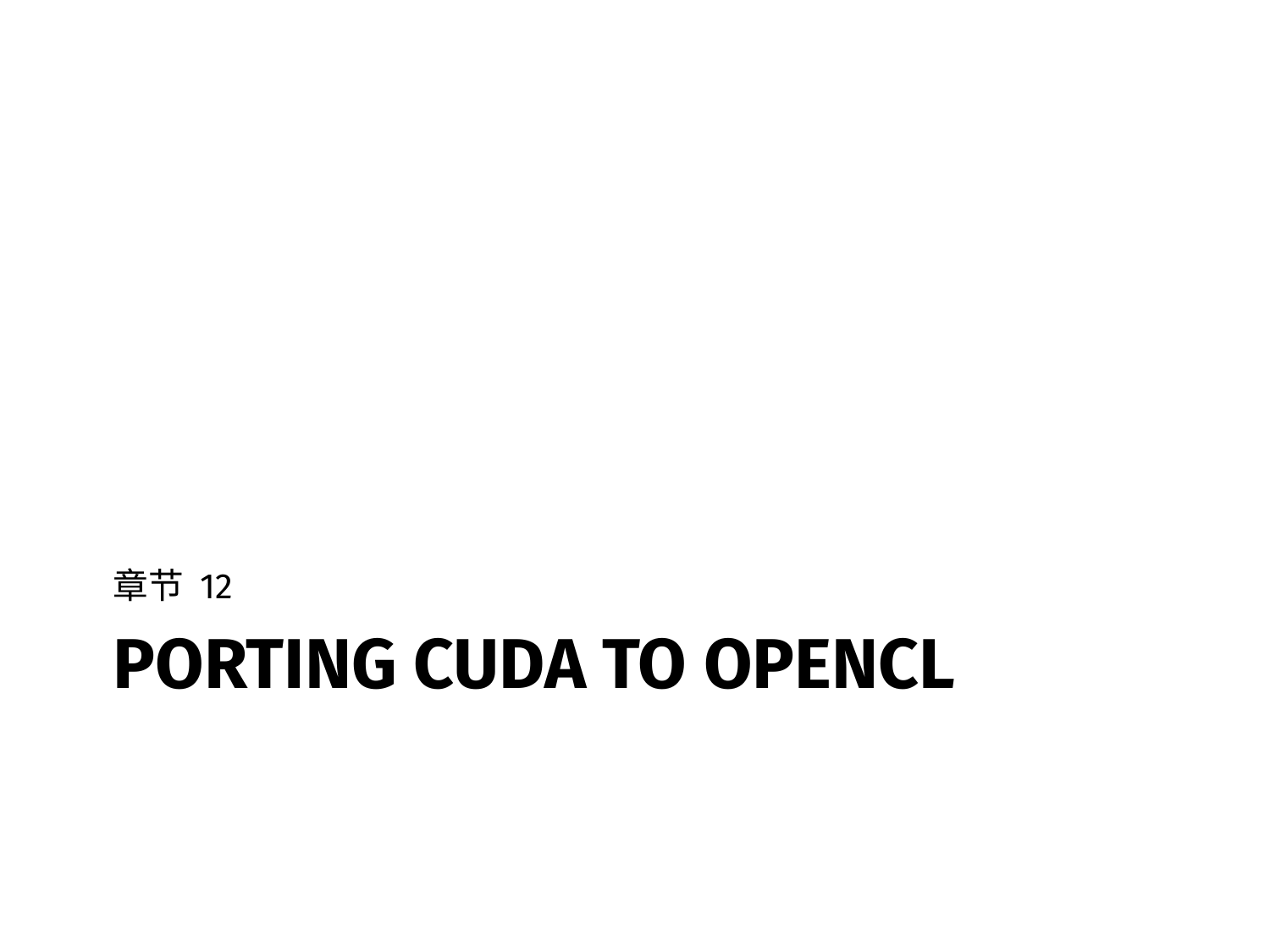

章节 12
# Porting CUDA to OpenCL